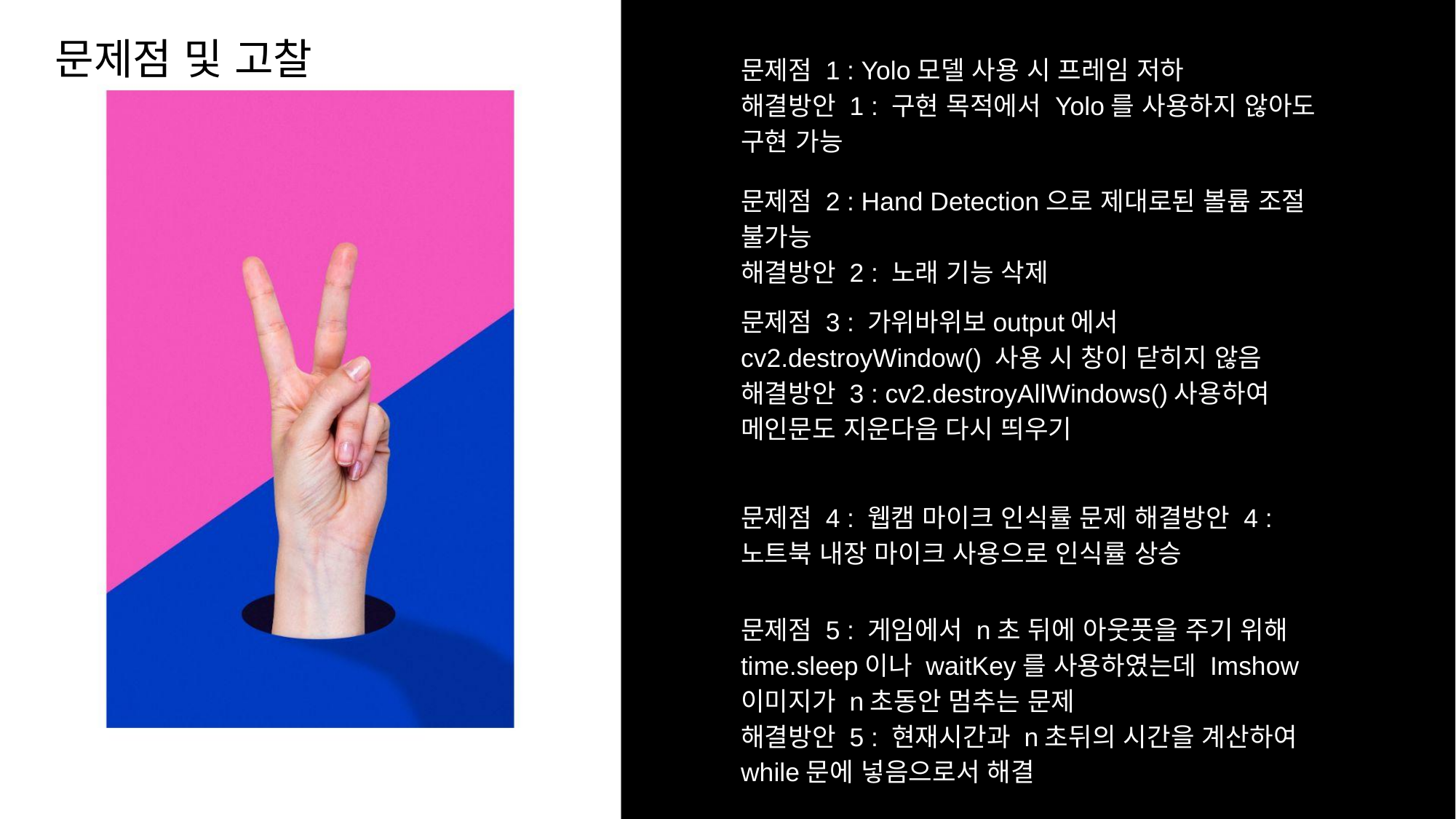

문제점 및 고찰
문제점 1 : Yolo모델 사용 시 프레임 저하
해결방안 1 : 구현 목적에서 Yolo를 사용하지 않아도 구현 가능
문제점 2 : Hand Detection으로 제대로된 볼륨 조절 불가능
해결방안 2 : 노래 기능 삭제
문제점 3 : 가위바위보output에서 cv2.destroyWindow() 사용 시 창이 닫히지 않음
해결방안 3 : cv2.destroyAllWindows()사용하여 메인문도 지운다음 다시 띄우기
문제점 4 : 웹캠 마이크 인식률 문제 해결방안 4 : 노트북 내장 마이크 사용으로 인식률 상승
문제점 5 : 게임에서 n초 뒤에 아웃풋을 주기 위해 time.sleep이나 waitKey를 사용하였는데 Imshow이미지가 n초동안 멈추는 문제
해결방안 5 : 현재시간과 n초뒤의 시간을 계산하여 while문에 넣음으로서 해결